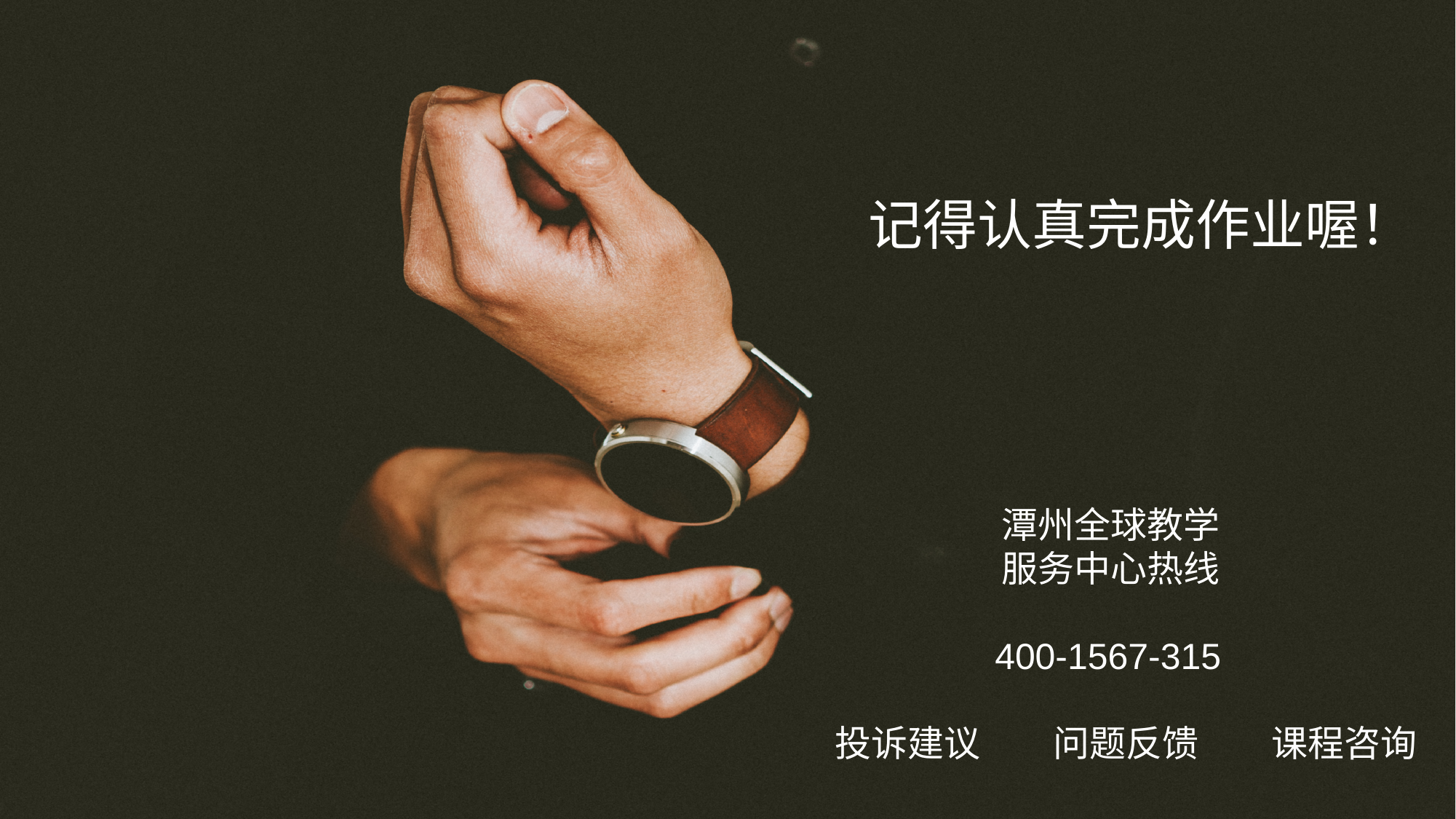

记得认真完成作业喔！
	      潭州全球教学
	      服务中心热线

	     400-1567-315

投诉建议	问题反馈	课程咨询